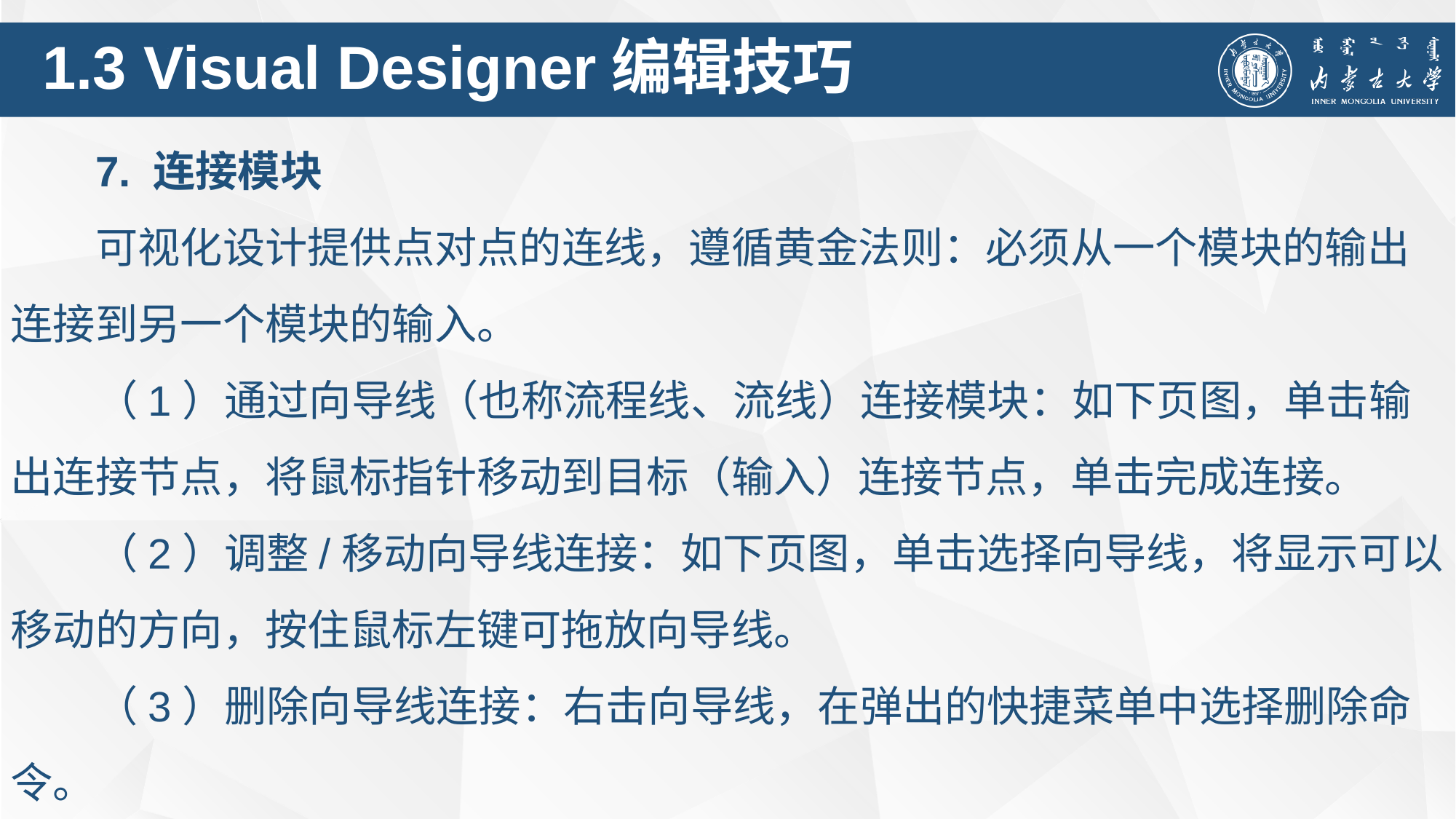

1.3 Visual Designer编辑技巧

7. 连接模块
可视化设计提供点对点的连线，遵循黄金法则：必须从一个模块的输出连接到另一个模块的输入。
（1）通过向导线（也称流程线、流线）连接模块：如下页图，单击输出连接节点，将鼠标指针移动到目标（输入）连接节点，单击完成连接。
（2）调整/移动向导线连接：如下页图，单击选择向导线，将显示可以移动的方向，按住鼠标左键可拖放向导线。
（3）删除向导线连接：右击向导线，在弹出的快捷菜单中选择删除命令。